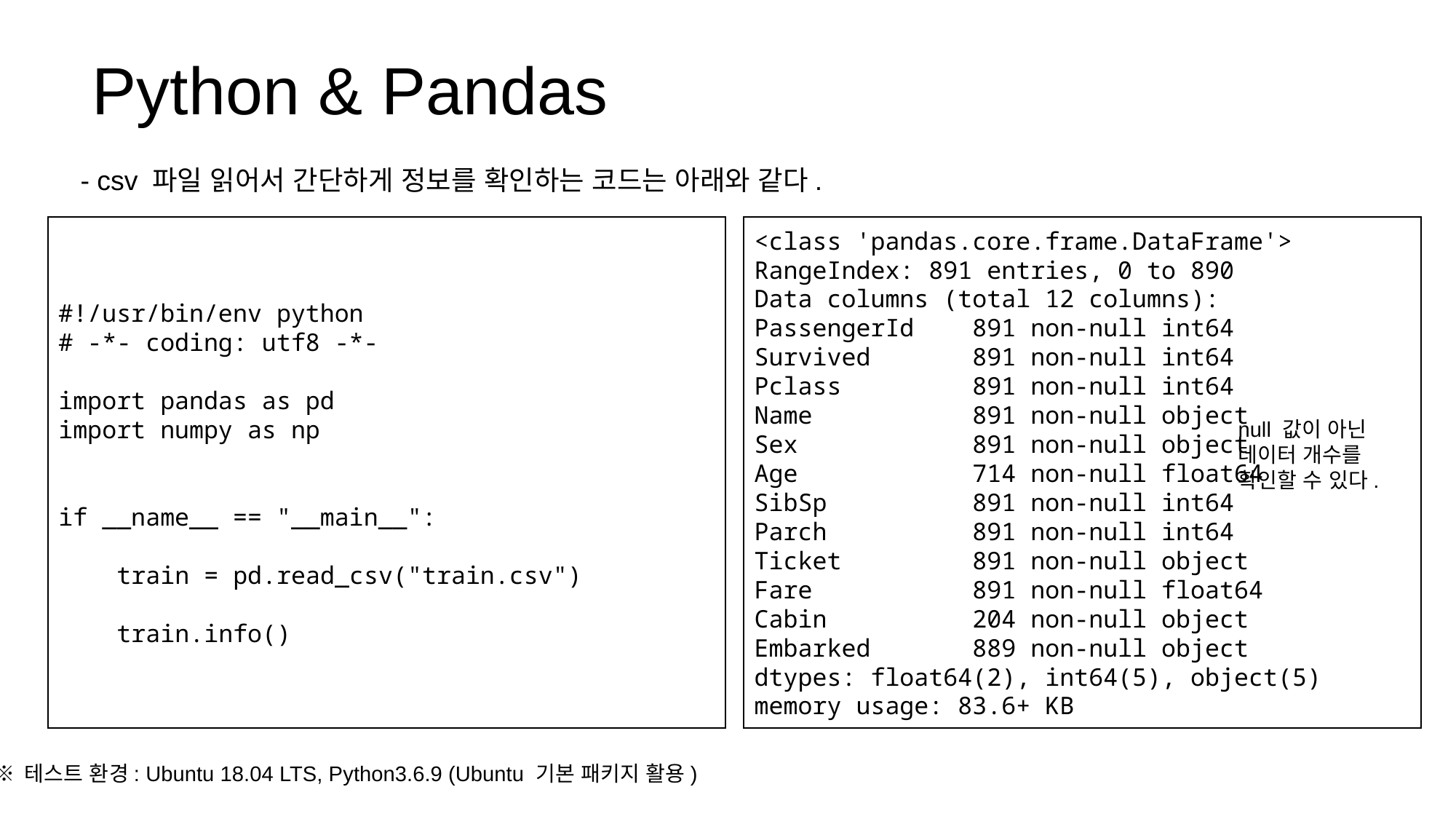

Python & Pandas
- csv 파일 읽어서 간단하게 정보를 확인하는 코드는 아래와 같다.
#!/usr/bin/env python
# -*- coding: utf8 -*-

import pandas as pd
import numpy as np

if __name__ == "__main__":

    train = pd.read_csv("train.csv")

    train.info()
<class 'pandas.core.frame.DataFrame'>
RangeIndex: 891 entries, 0 to 890
Data columns (total 12 columns):
PassengerId    891 non-null int64
Survived       891 non-null int64
Pclass         891 non-null int64
Name           891 non-null object
Sex            891 non-null object
Age            714 non-null float64
SibSp          891 non-null int64
Parch          891 non-null int64
Ticket         891 non-null object
Fare           891 non-null float64
Cabin          204 non-null object
Embarked       889 non-null object
dtypes: float64(2), int64(5), object(5)
memory usage: 83.6+ KB
null 값이 아닌
데이터 개수를
확인할 수 있다.
※ 테스트 환경: Ubuntu 18.04 LTS, Python3.6.9 (Ubuntu 기본 패키지 활용)